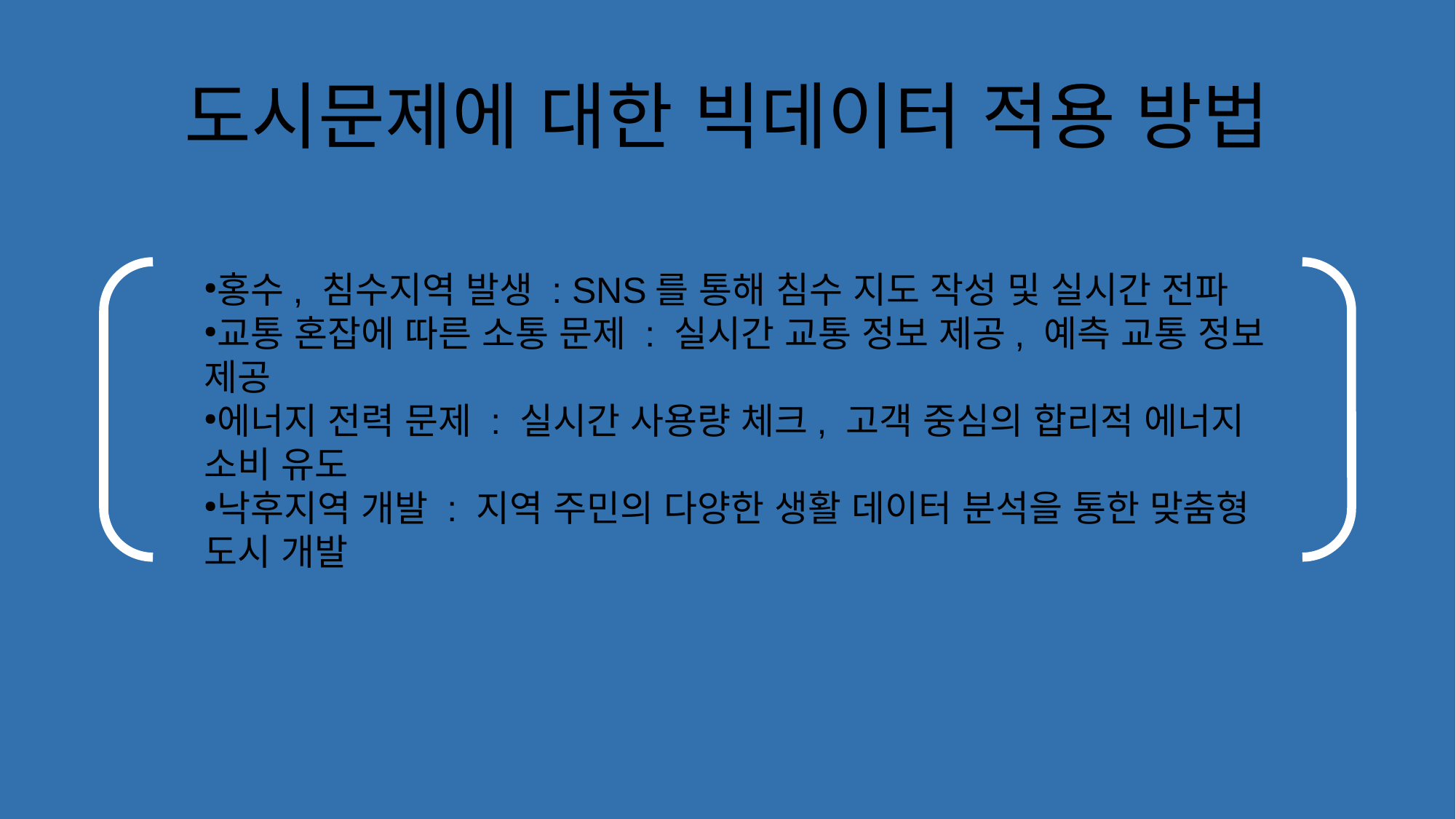

도시문제에 대한 빅데이터 적용 방법

홍수, 침수지역 발생 : SNS를 통해 침수 지도 작성 및 실시간 전파
교통 혼잡에 따른 소통 문제 : 실시간 교통 정보 제공, 예측 교통 정보 제공
에너지 전력 문제 : 실시간 사용량 체크, 고객 중심의 합리적 에너지 소비 유도
낙후지역 개발 : 지역 주민의 다양한 생활 데이터 분석을 통한 맞춤형 도시 개발